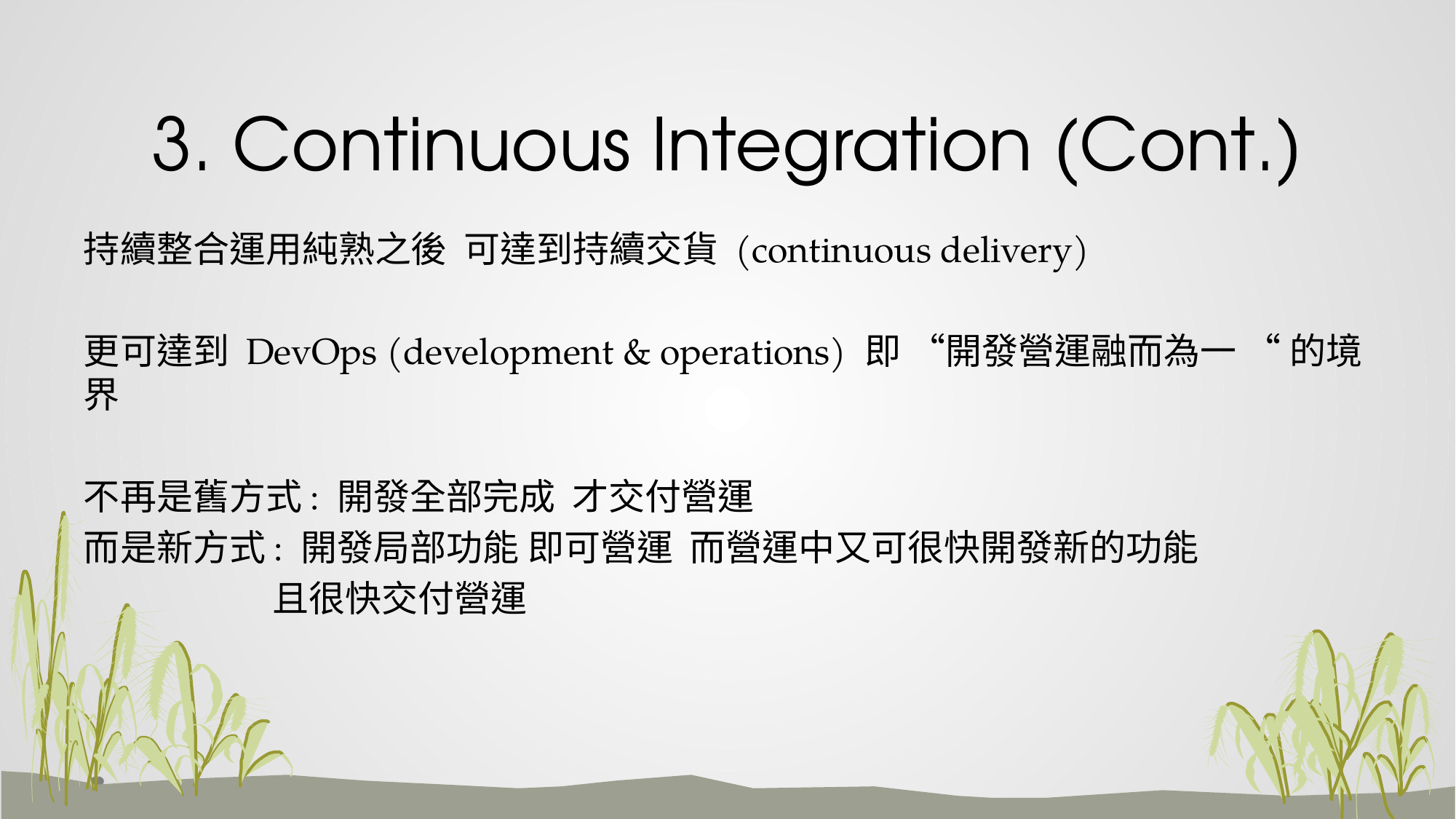

# 3. Continuous Integration (Cont.)
持續整合運用純熟之後  可達到持續交貨 (continuous delivery)

更可達到 DevOps (development & operations) 即 “開發營運融而為一 “ 的境界

不再是舊方式: 開發全部完成  才交付營運
而是新方式: 開發局部功能 即可營運  而營運中又可很快開發新的功能
                      且很快交付營運